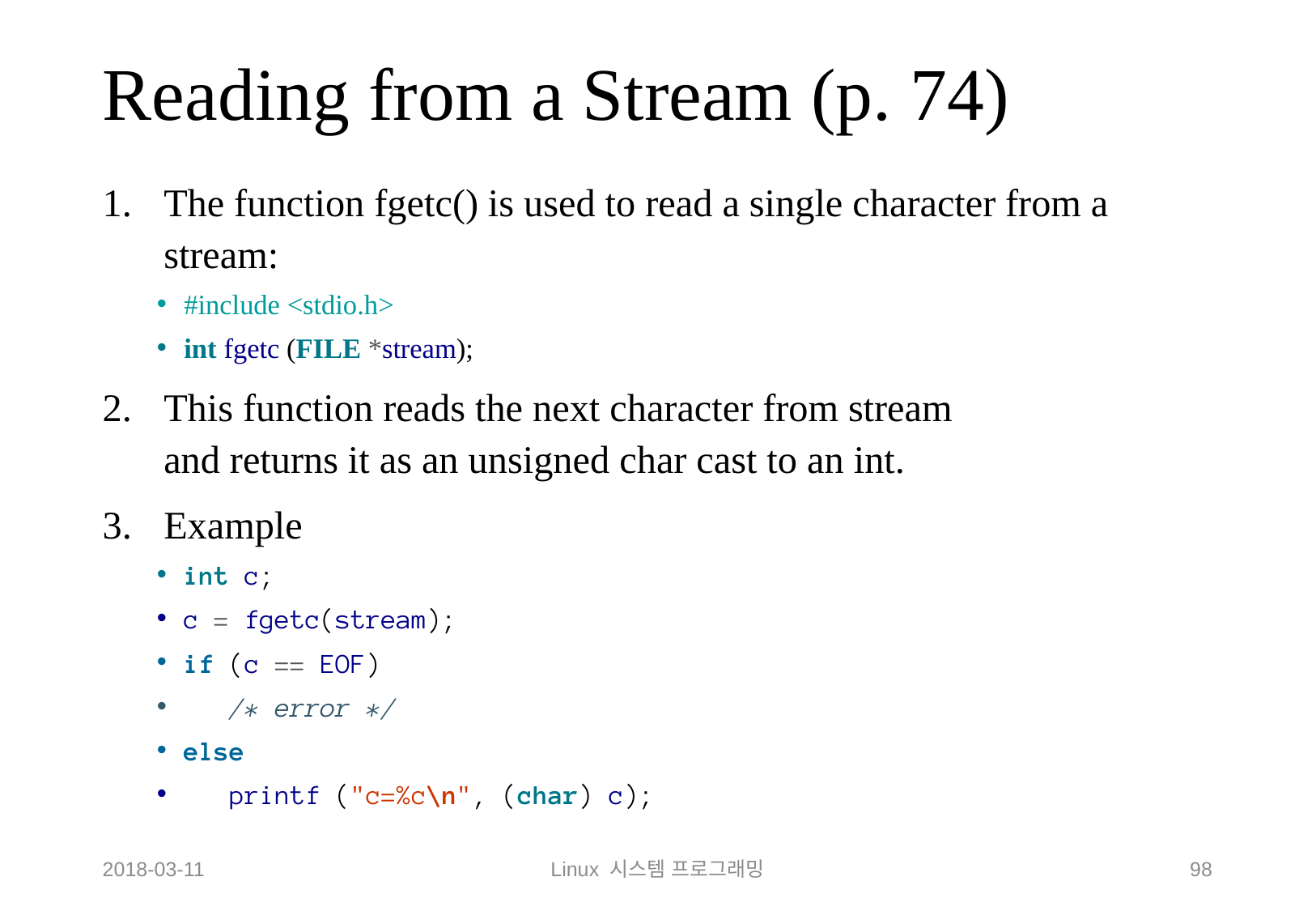

# Reading from a Stream (p. 74)
The function fgetc() is used to read a single character from a stream:
#include <stdio.h>
int fgetc (FILE *stream);
This function reads the next character from stream
and returns it as an unsigned char cast to an int.
Example
int c;
c = fgetc(stream);
if (c == EOF)
   /* error */
else
   printf ("c=%c\n", (char) c);
2018-03-11
Linux 시스템 프로그래밍
98